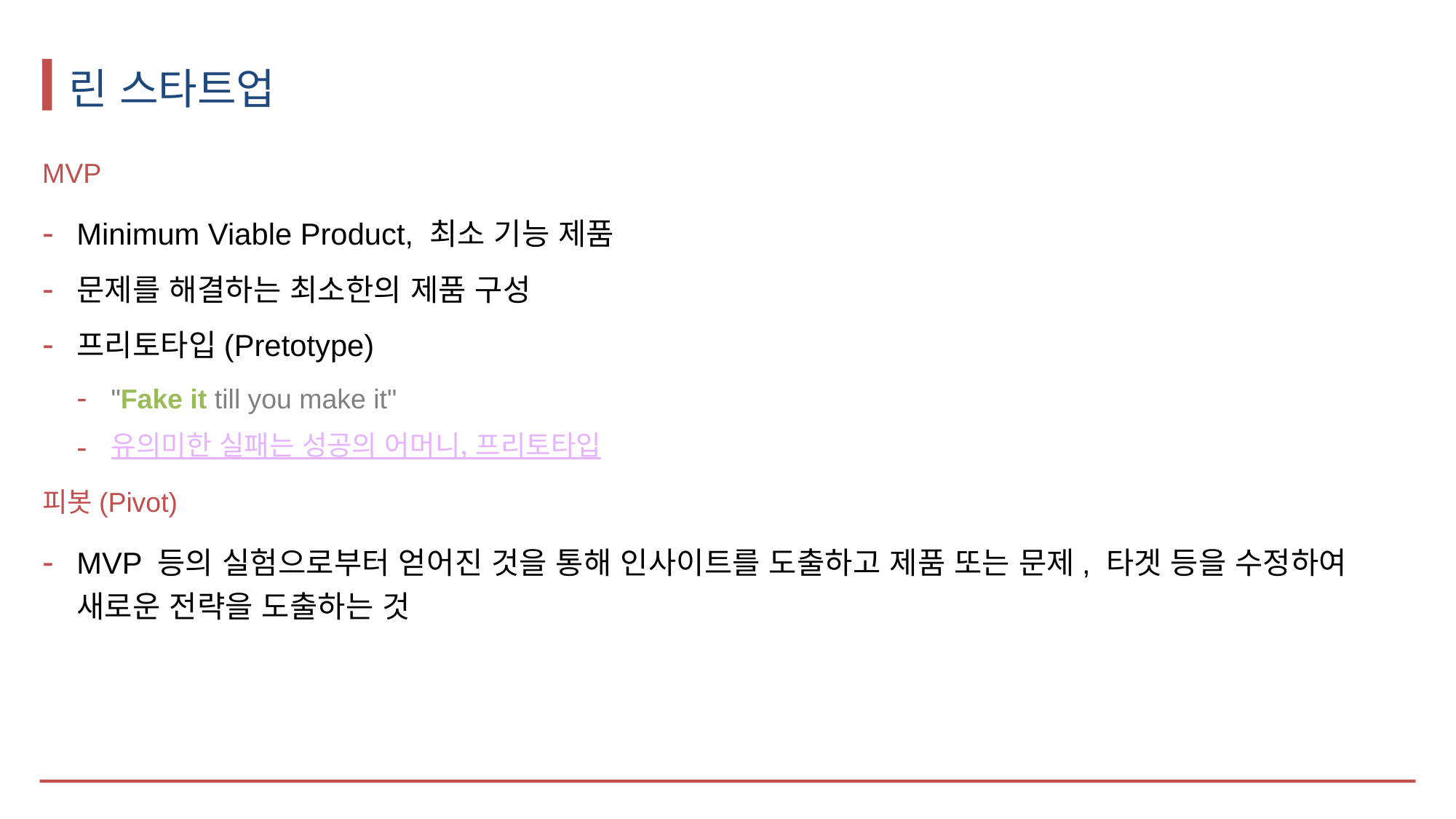

# 린 스타트업
MVP
Minimum Viable Product, 최소 기능 제품
문제를 해결하는 최소한의 제품 구성
프리토타입(Pretotype)
"Fake it till you make it"
유의미한 실패는 성공의 어머니, 프리토타입
피봇(Pivot)
MVP 등의 실험으로부터 얻어진 것을 통해 인사이트를 도출하고 제품 또는 문제, 타겟 등을 수정하여 새로운 전략을 도출하는 것